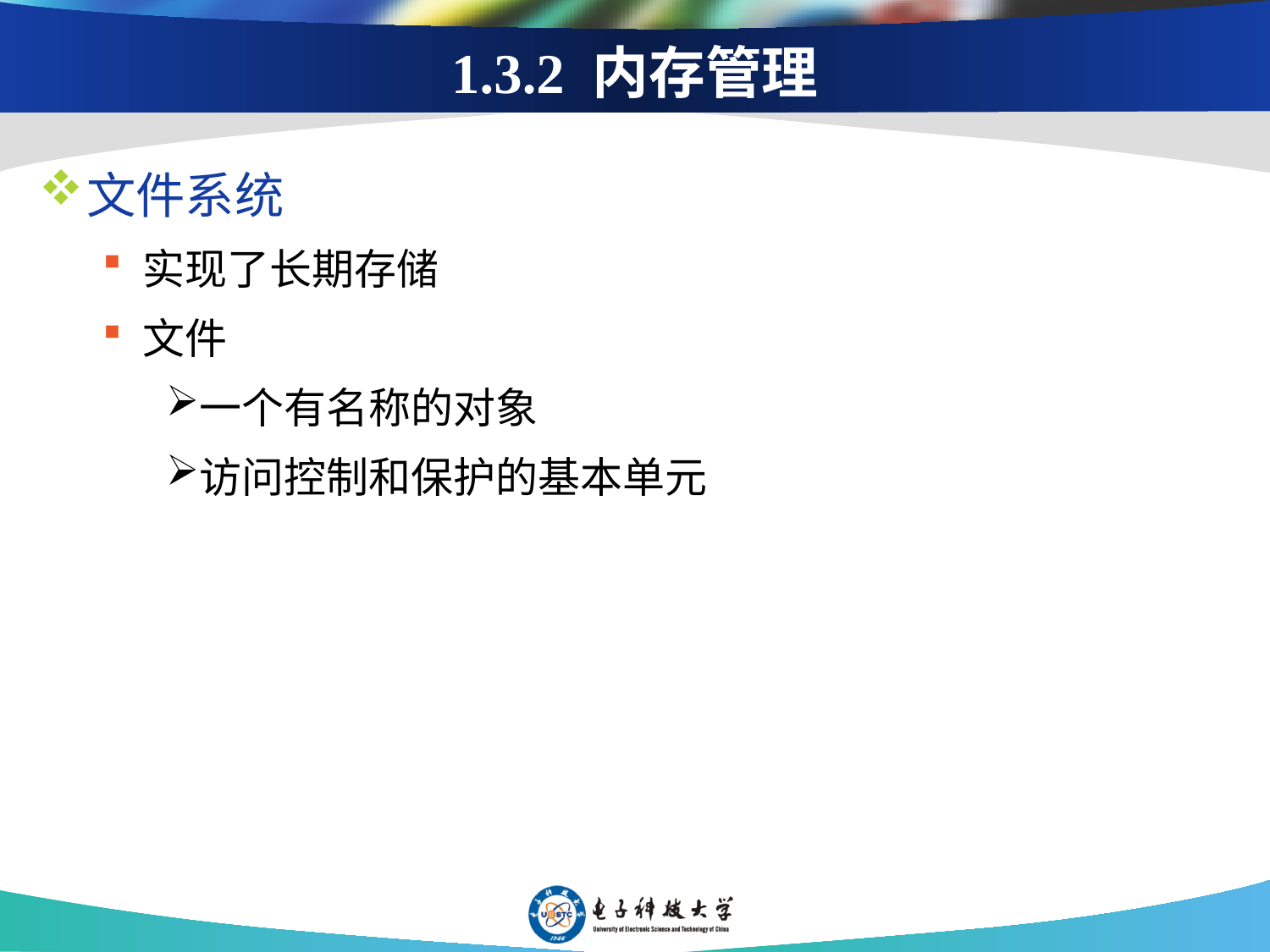

# 1.3.2 内存管理
文件系统
实现了长期存储
文件
一个有名称的对象
访问控制和保护的基本单元